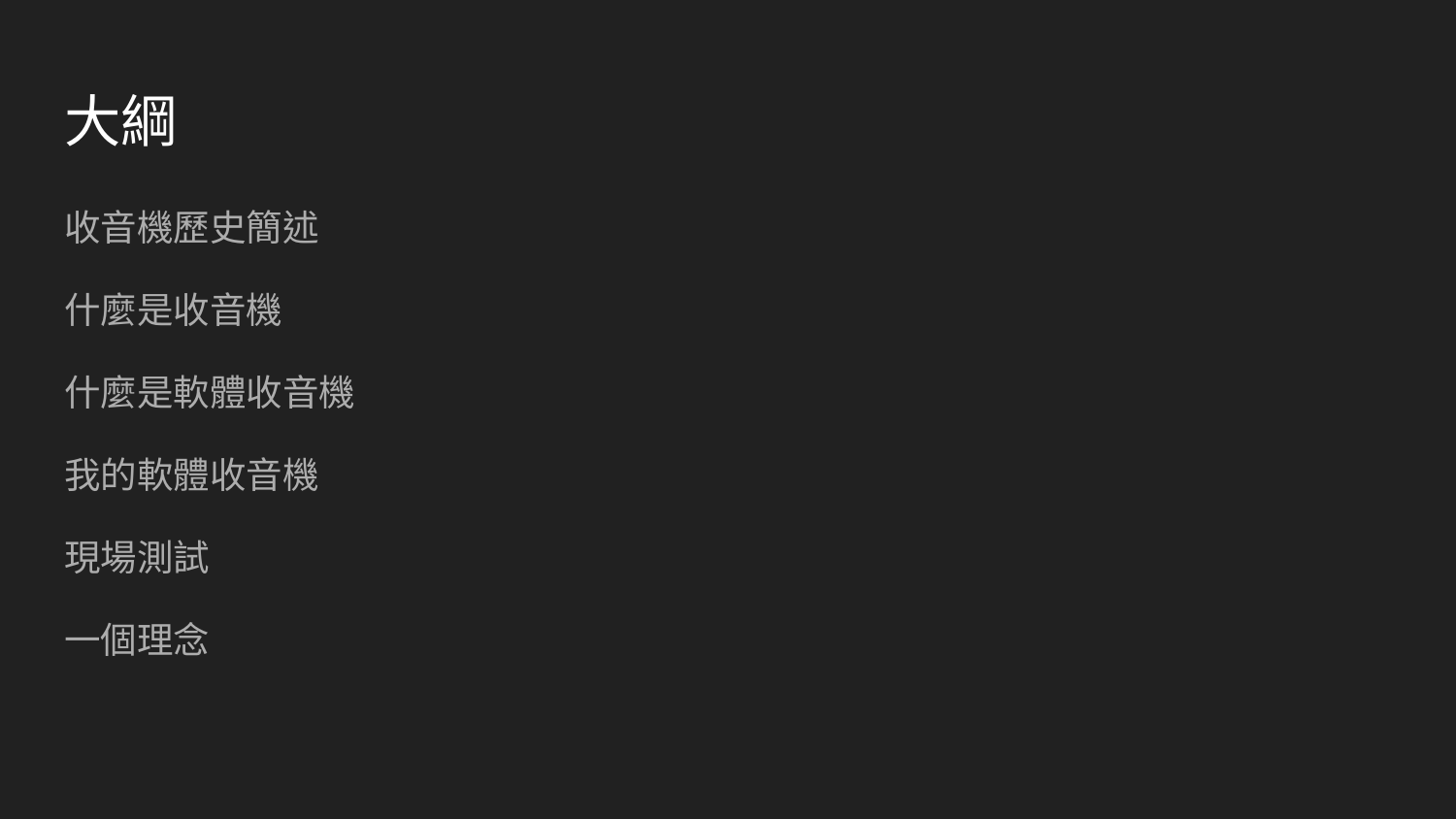

# 大綱
收音機歷史簡述
什麼是收音機
什麼是軟體收音機
我的軟體收音機
現場測試
一個理念